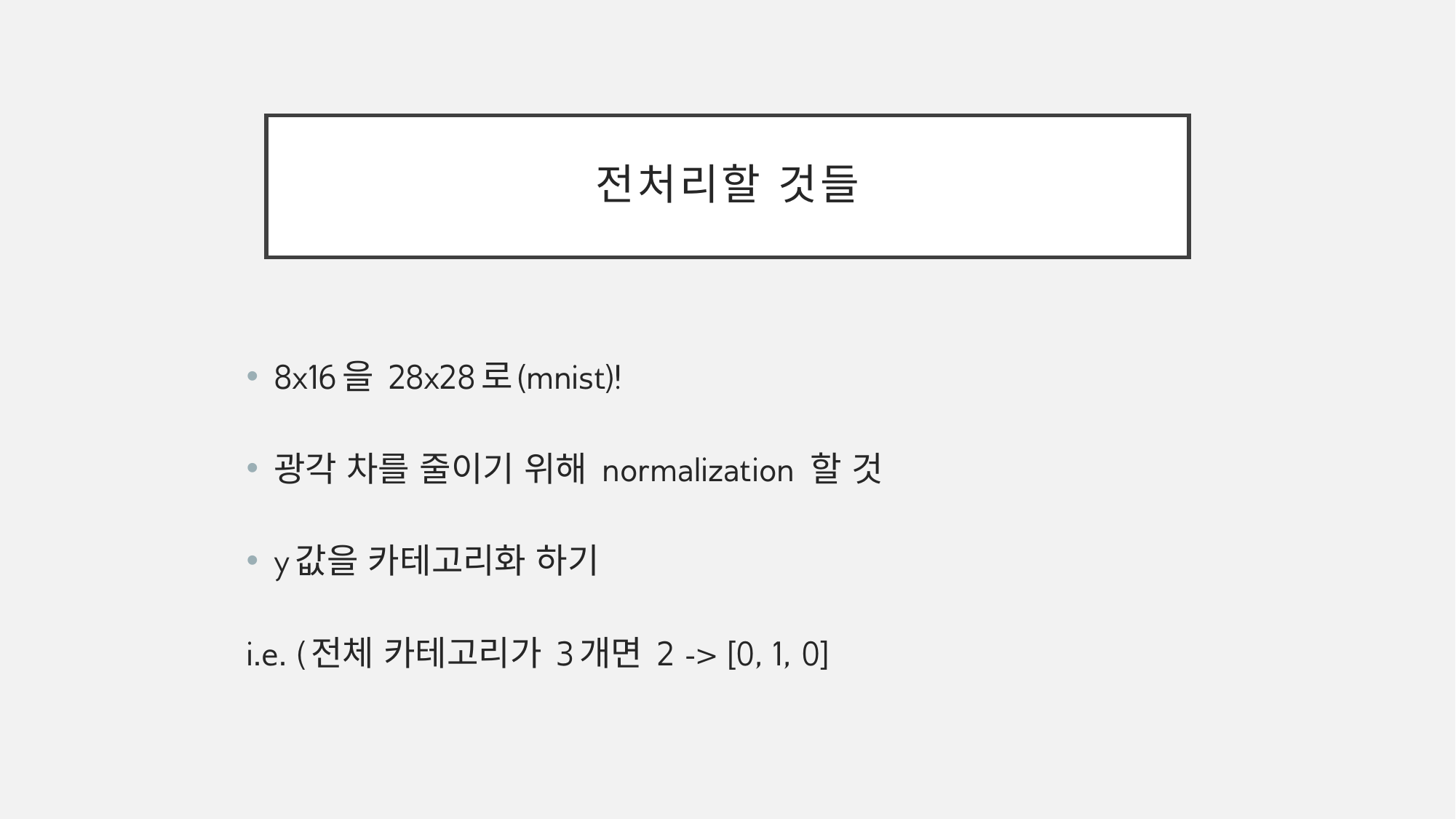

# 전처리할 것들
8x16을 28x28로(mnist)!
광각 차를 줄이기 위해 normalization 할 것
y값을 카테고리화 하기
i.e. (전체 카테고리가 3개면 2 -> [0, 1, 0]